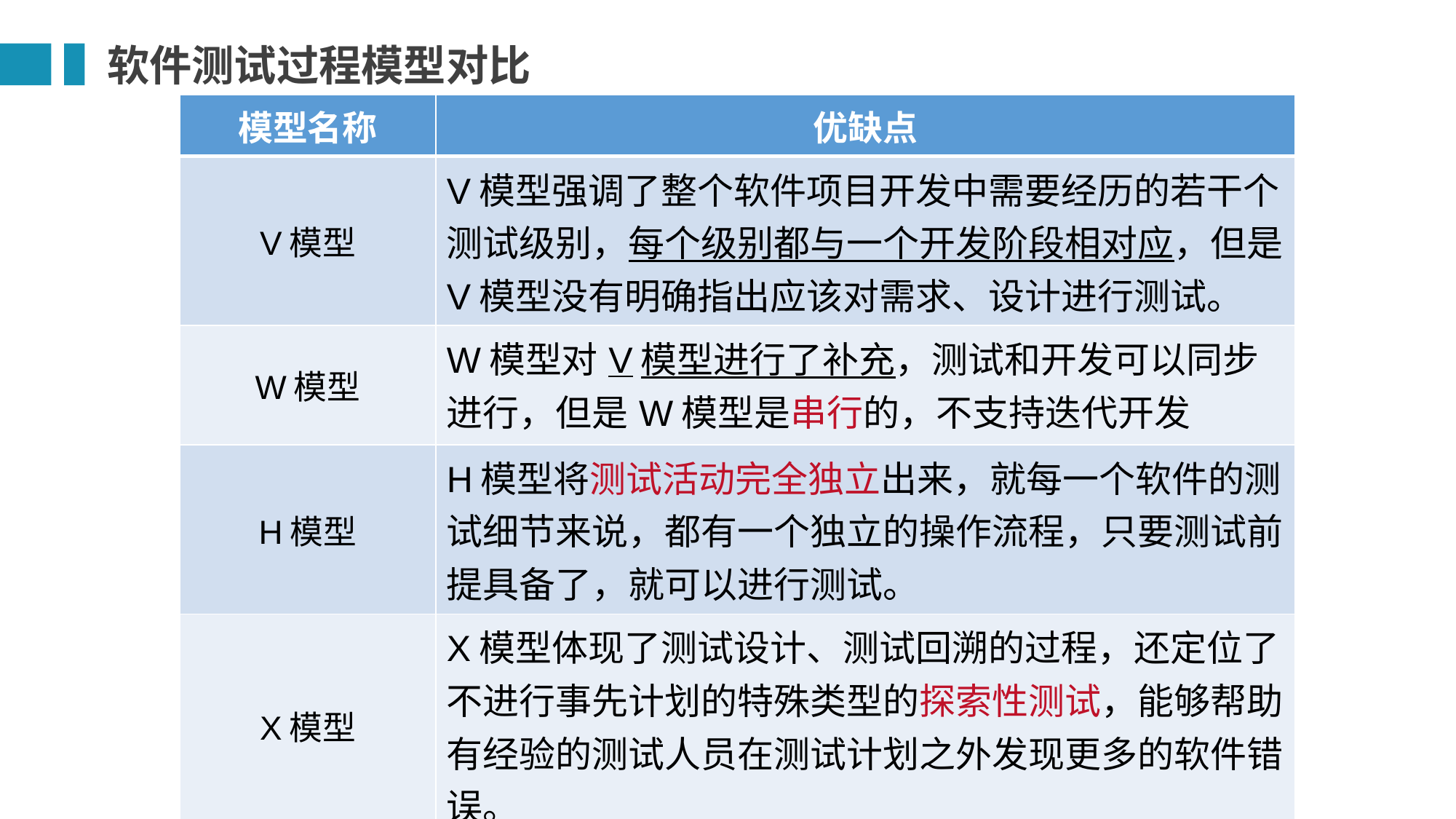

软件测试过程模型对比

| 模型名称 | 优缺点 |
| --- | --- |
| V模型 | V模型强调了整个软件项目开发中需要经历的若干个测试级别，每个级别都与一个开发阶段相对应，但是V模型没有明确指出应该对需求、设计进行测试。 |
| W模型 | W模型对V模型进行了补充，测试和开发可以同步进行，但是W模型是串行的，不支持迭代开发 |
| H模型 | H模型将测试活动完全独立出来，就每一个软件的测试细节来说，都有一个独立的操作流程，只要测试前提具备了，就可以进行测试。 |
| X模型 | X模型体现了测试设计、测试回溯的过程，还定位了不进行事先计划的特殊类型的探索性测试，能够帮助有经验的测试人员在测试计划之外发现更多的软件错误。 |
83